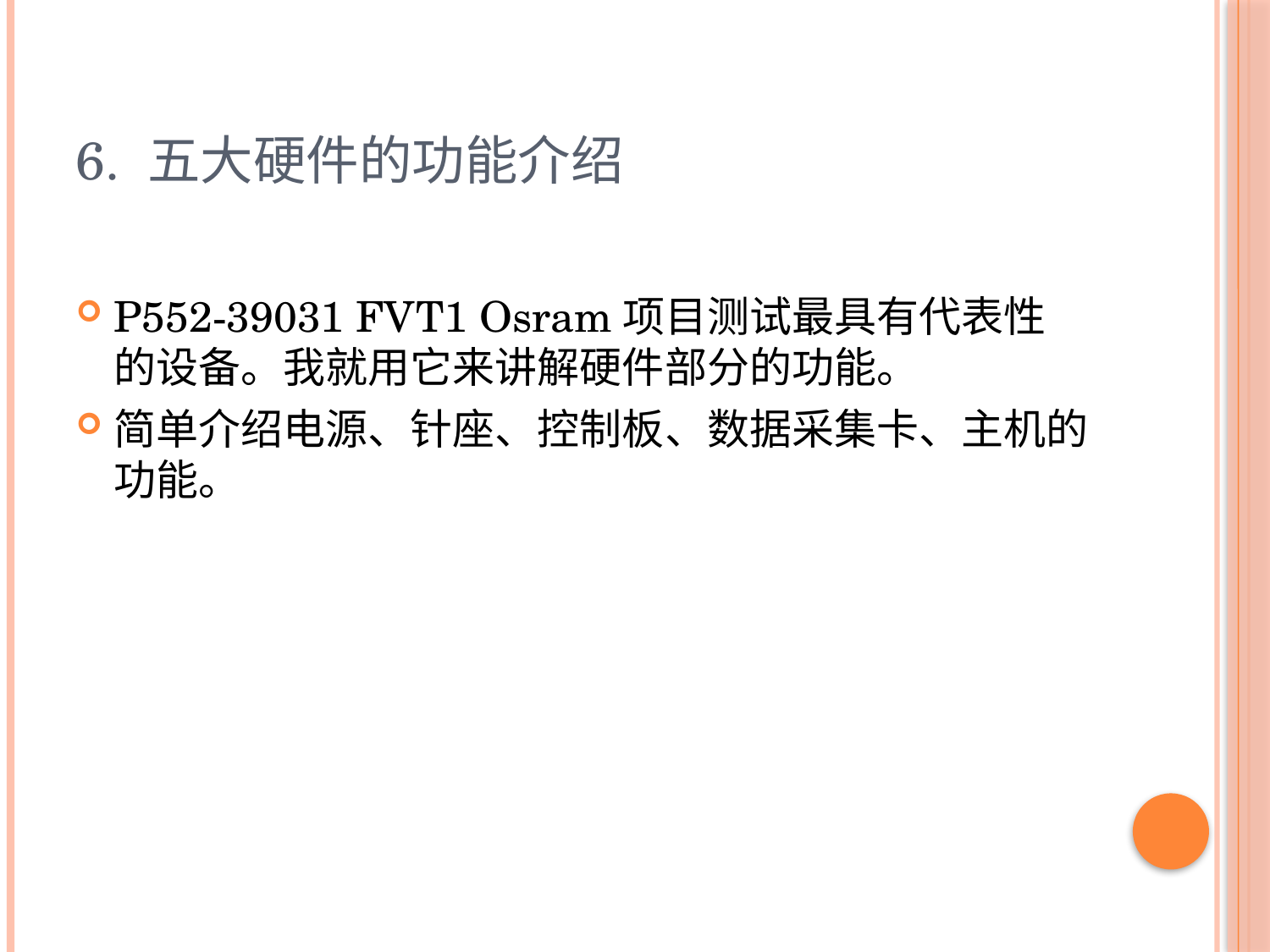

# 6. 五大硬件的功能介绍

P552-39031 FVT1 Osram项目测试最具有代表性的设备。我就用它来讲解硬件部分的功能。
简单介绍电源、针座、控制板、数据采集卡、主机的功能。